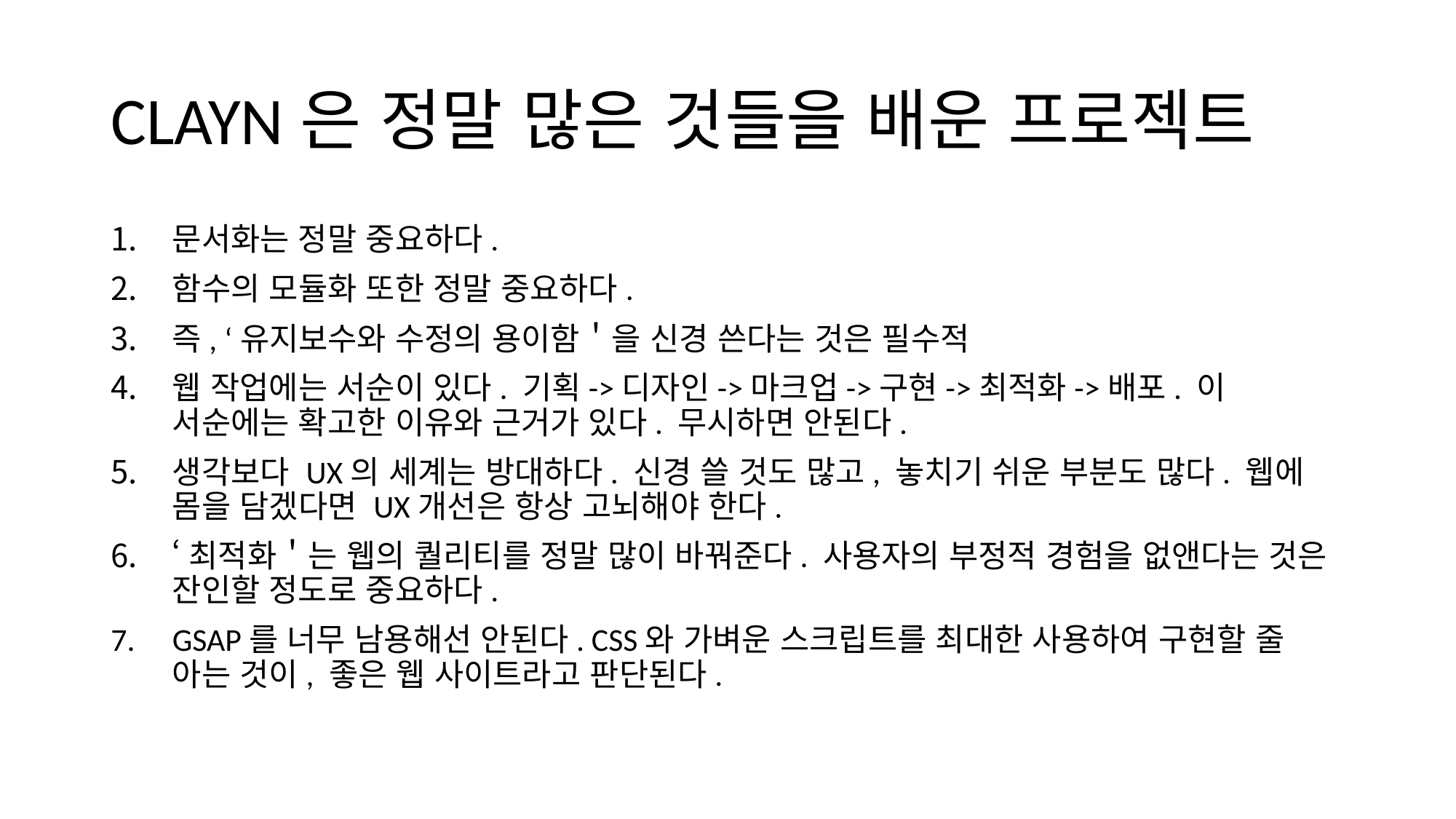

# CLAYN은 정말 많은 것들을 배운 프로젝트
문서화는 정말 중요하다.
함수의 모듈화 또한 정말 중요하다.
즉, ‘유지보수와 수정의 용이함＇을 신경 쓴다는 것은 필수적
웹 작업에는 서순이 있다. 기획->디자인->마크업->구현->최적화->배포. 이 서순에는 확고한 이유와 근거가 있다. 무시하면 안된다.
생각보다 UX의 세계는 방대하다. 신경 쓸 것도 많고, 놓치기 쉬운 부분도 많다. 웹에 몸을 담겠다면 UX개선은 항상 고뇌해야 한다.
‘최적화＇는 웹의 퀄리티를 정말 많이 바꿔준다. 사용자의 부정적 경험을 없앤다는 것은 잔인할 정도로 중요하다.
GSAP를 너무 남용해선 안된다. CSS와 가벼운 스크립트를 최대한 사용하여 구현할 줄 아는 것이, 좋은 웹 사이트라고 판단된다.